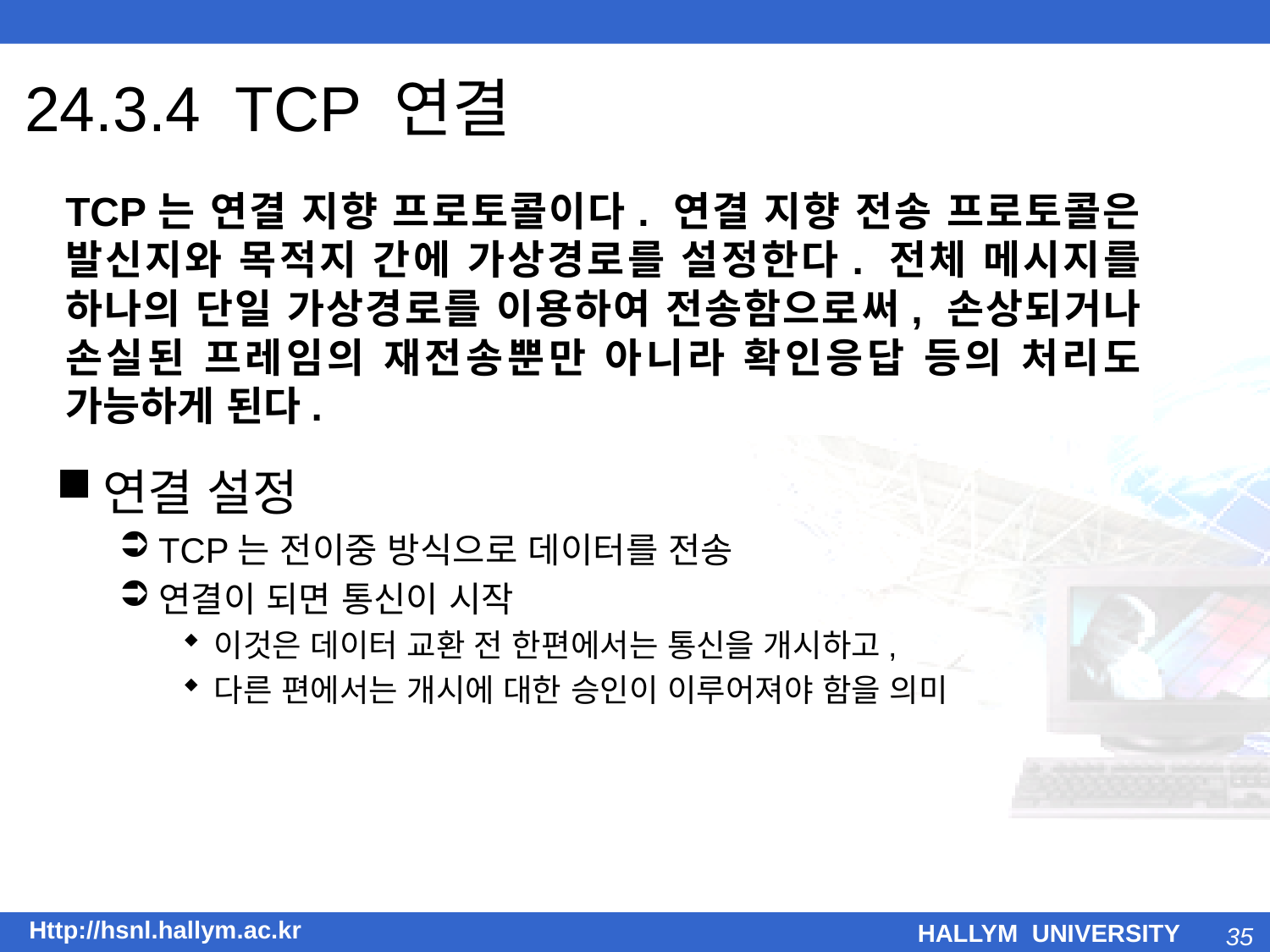

# 24.3.4  TCP 연결
TCP는 연결 지향 프로토콜이다. 연결 지향 전송 프로토콜은 발신지와 목적지 간에 가상경로를 설정한다. 전체 메시지를 하나의 단일 가상경로를 이용하여 전송함으로써, 손상되거나 손실된 프레임의 재전송뿐만 아니라 확인응답 등의 처리도 가능하게 된다.
연결 설정
TCP는 전이중 방식으로 데이터를 전송
연결이 되면 통신이 시작
이것은 데이터 교환 전 한편에서는 통신을 개시하고,
다른 편에서는 개시에 대한 승인이 이루어져야 함을 의미
35